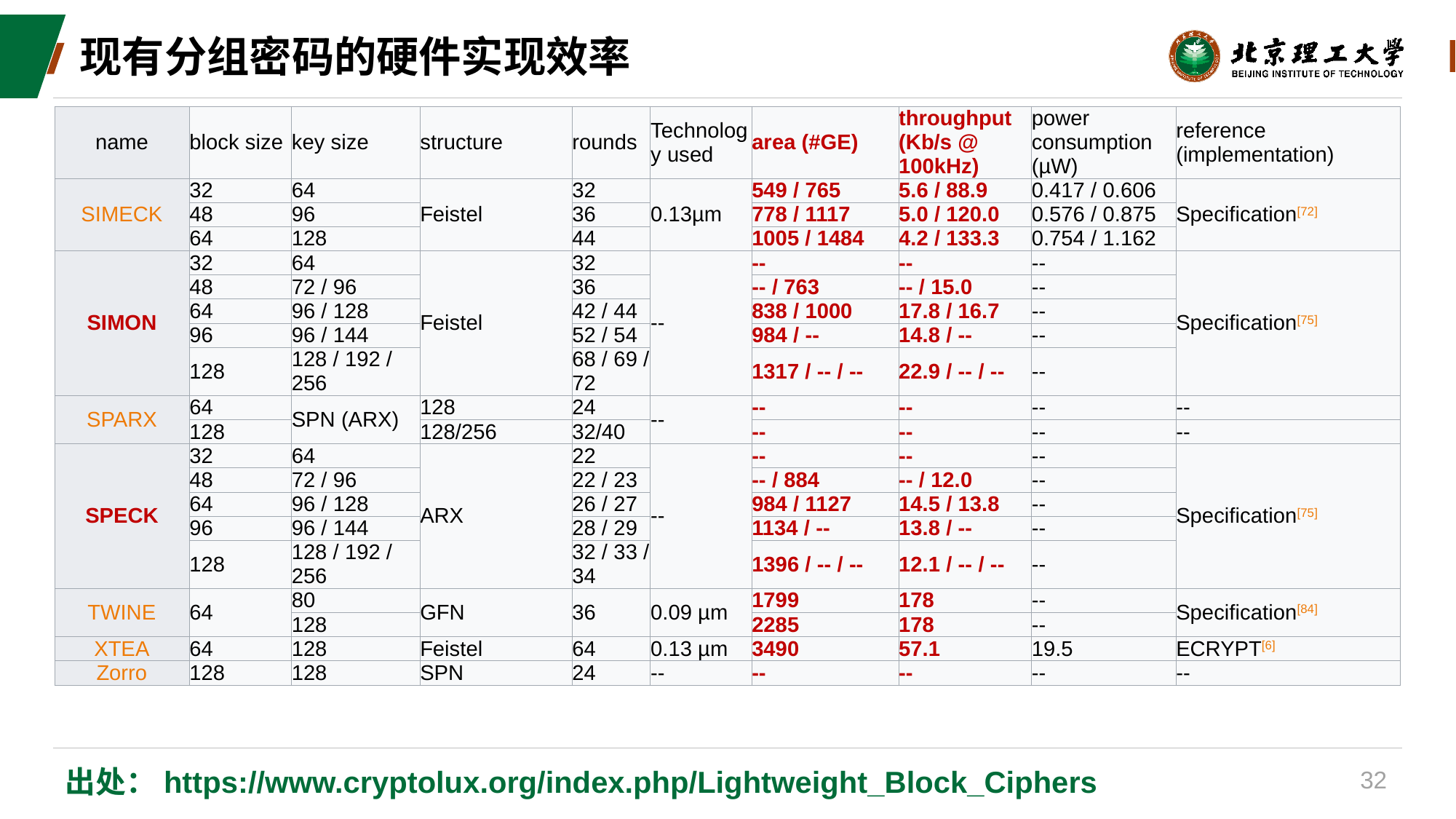

# 现有分组密码的硬件实现效率
| name | block size | key size | structure | rounds | Technology used | area (#GE) | throughput (Kb/s @ 100kHz) | power consumption (µW) | reference (implementation) |
| --- | --- | --- | --- | --- | --- | --- | --- | --- | --- |
| SIMECK | 32 | 64 | Feistel | 32 | 0.13µm | 549 / 765 | 5.6 / 88.9 | 0.417 / 0.606 | Specification[72] |
|  | 48 | 96 |  | 36 |  | 778 / 1117 | 5.0 / 120.0 | 0.576 / 0.875 |  |
|  | 64 | 128 |  | 44 |  | 1005 / 1484 | 4.2 / 133.3 | 0.754 / 1.162 |  |
| SIMON | 32 | 64 | Feistel | 32 | -- | -- | -- | -- | Specification[75] |
|  | 48 | 72 / 96 |  | 36 |  | -- / 763 | -- / 15.0 | -- |  |
|  | 64 | 96 / 128 |  | 42 / 44 |  | 838 / 1000 | 17.8 / 16.7 | -- |  |
|  | 96 | 96 / 144 |  | 52 / 54 |  | 984 / -- | 14.8 / -- | -- |  |
|  | 128 | 128 / 192 / 256 |  | 68 / 69 / 72 |  | 1317 / -- / -- | 22.9 / -- / -- | -- |  |
| SPARX | 64 | SPN (ARX) | 128 | 24 | -- | -- | -- | -- | -- |
|  | 128 |  | 128/256 | 32/40 |  | -- | -- | -- | -- |
| SPECK | 32 | 64 | ARX | 22 | -- | -- | -- | -- | Specification[75] |
|  | 48 | 72 / 96 |  | 22 / 23 |  | -- / 884 | -- / 12.0 | -- |  |
|  | 64 | 96 / 128 |  | 26 / 27 |  | 984 / 1127 | 14.5 / 13.8 | -- |  |
|  | 96 | 96 / 144 |  | 28 / 29 |  | 1134 / -- | 13.8 / -- | -- |  |
|  | 128 | 128 / 192 / 256 |  | 32 / 33 / 34 |  | 1396 / -- / -- | 12.1 / -- / -- | -- |  |
| TWINE | 64 | 80 | GFN | 36 | 0.09 µm | 1799 | 178 | -- | Specification[84] |
|  |  | 128 |  |  |  | 2285 | 178 | -- |  |
| XTEA | 64 | 128 | Feistel | 64 | 0.13 µm | 3490 | 57.1 | 19.5 | ECRYPT[6] |
| Zorro | 128 | 128 | SPN | 24 | -- | -- | -- | -- | -- |
出处：https://www.cryptolux.org/index.php/Lightweight_Block_Ciphers